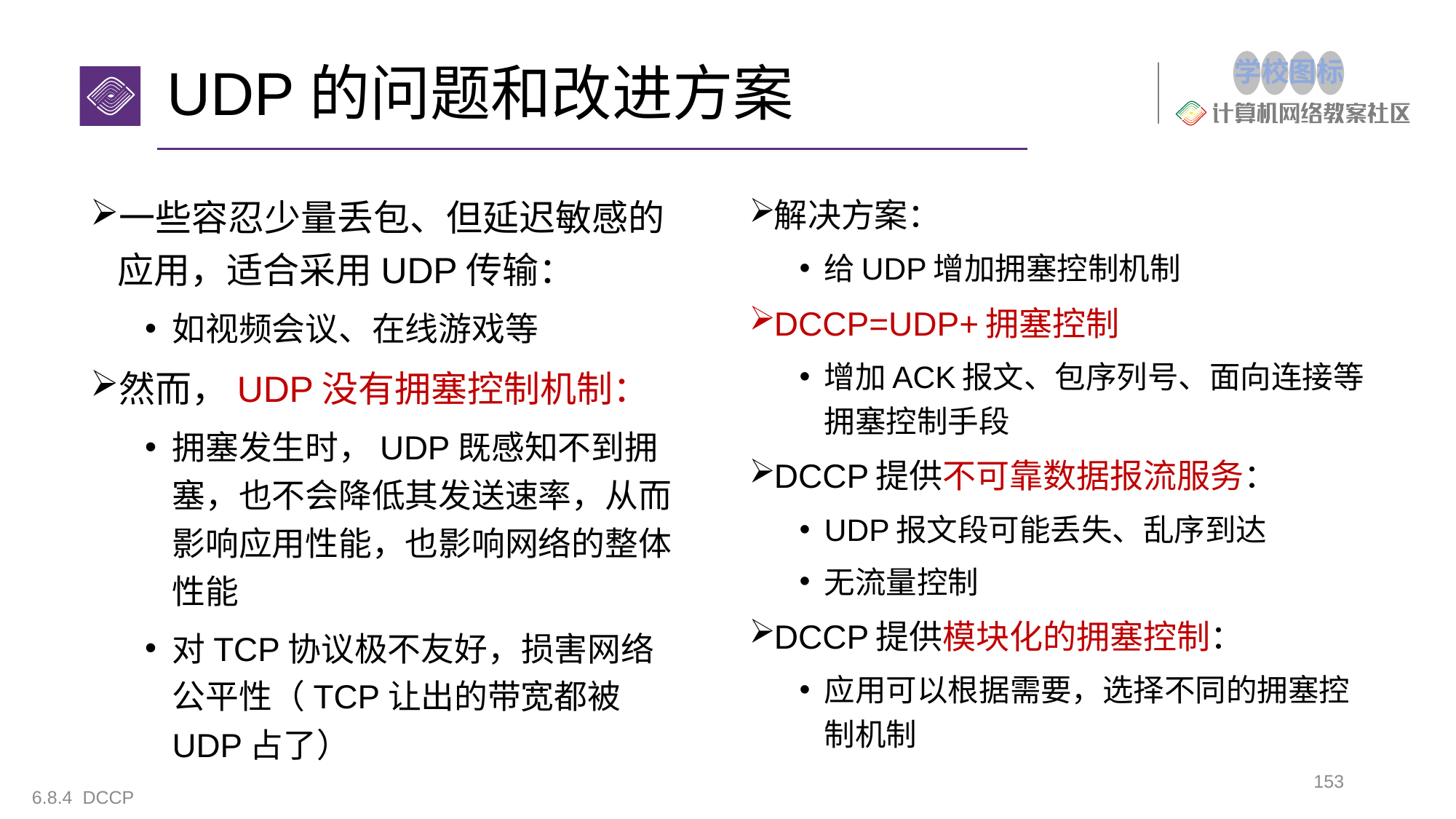

# UDP的问题和改进方案
一些容忍少量丢包、但延迟敏感的应用，适合采用UDP传输：
如视频会议、在线游戏等
然而，UDP没有拥塞控制机制：
拥塞发生时，UDP既感知不到拥塞，也不会降低其发送速率，从而影响应用性能，也影响网络的整体性能
对TCP协议极不友好，损害网络公平性（TCP让出的带宽都被UDP占了）

解决方案：
给UDP增加拥塞控制机制
DCCP=UDP+拥塞控制
增加ACK报文、包序列号、面向连接等拥塞控制手段
DCCP提供不可靠数据报流服务：
UDP报文段可能丢失、乱序到达
无流量控制
DCCP提供模块化的拥塞控制：
应用可以根据需要，选择不同的拥塞控制机制

153
6.8.4  DCCP